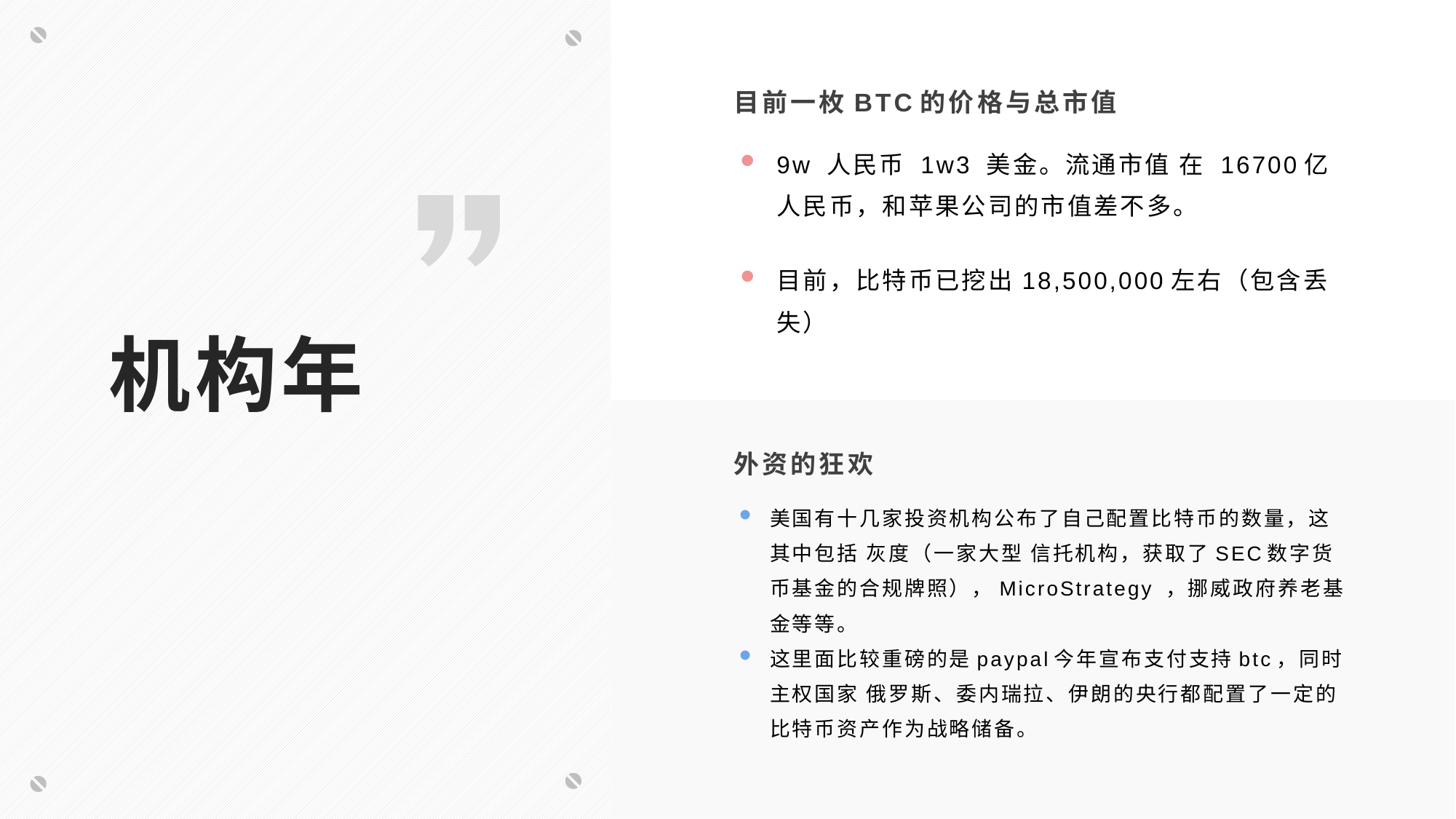

目前一枚BTC的价格与总市值
9w 人民币 1w3 美金。流通市值 在 16700亿 人民币，和苹果公司的市值差不多。

目前，比特币已挖出18,500,000左右（包含丢失）

机构年

外资的狂欢
美国有十几家投资机构公布了自己配置比特币的数量，这其中包括 灰度（一家大型 信托机构，获取了SEC数字货币基金的合规牌照），MicroStrategy ，挪威政府养老基金等等。
这里面比较重磅的是paypal今年宣布支付支持btc，同时主权国家 俄罗斯、委内瑞拉、伊朗的央行都配置了一定的比特币资产作为战略储备。